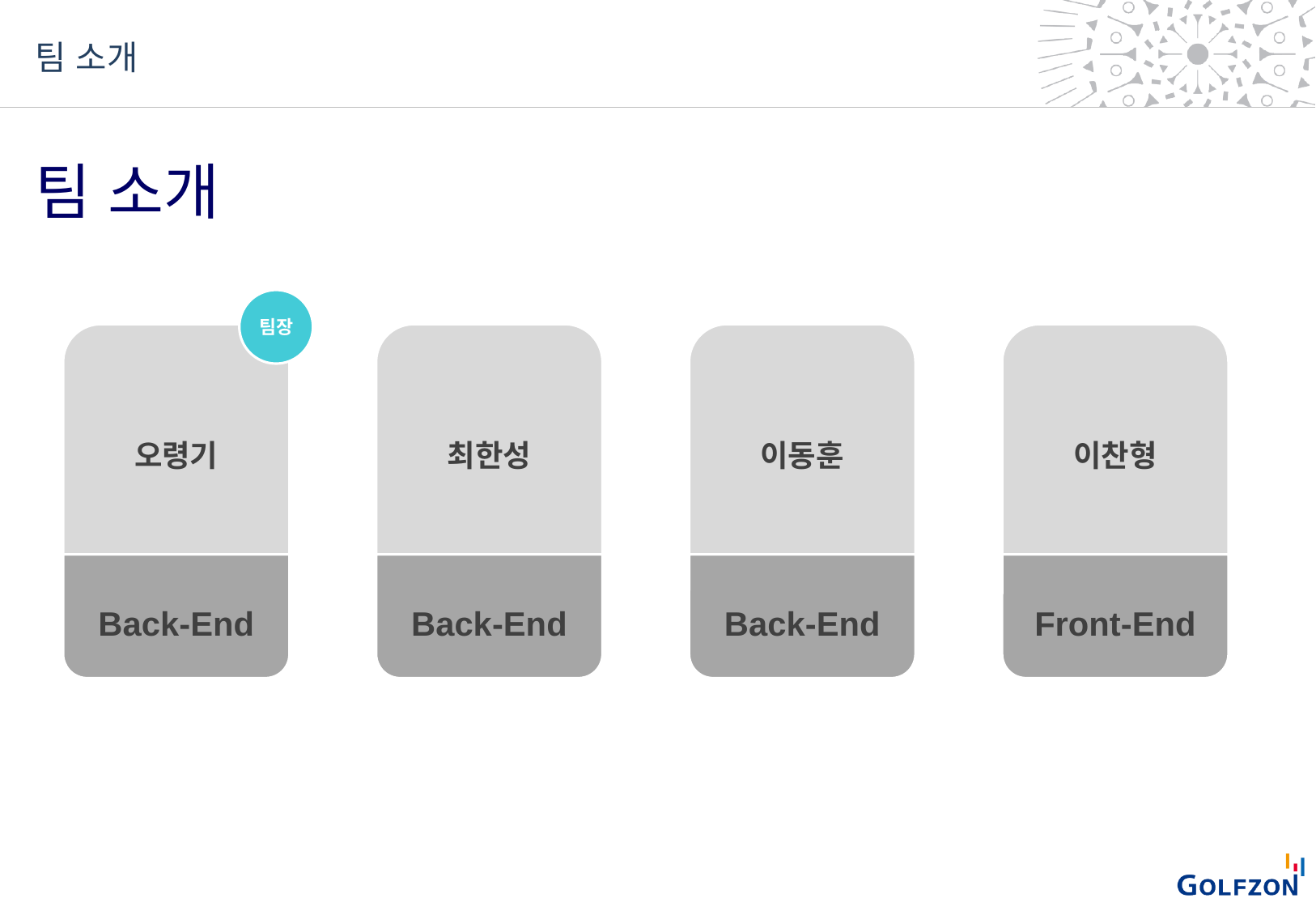

팀 소개
팀 소개
팀장
오령기
Back-End
최한성
이동훈
이찬형
Back-End
Back-End
Front-End